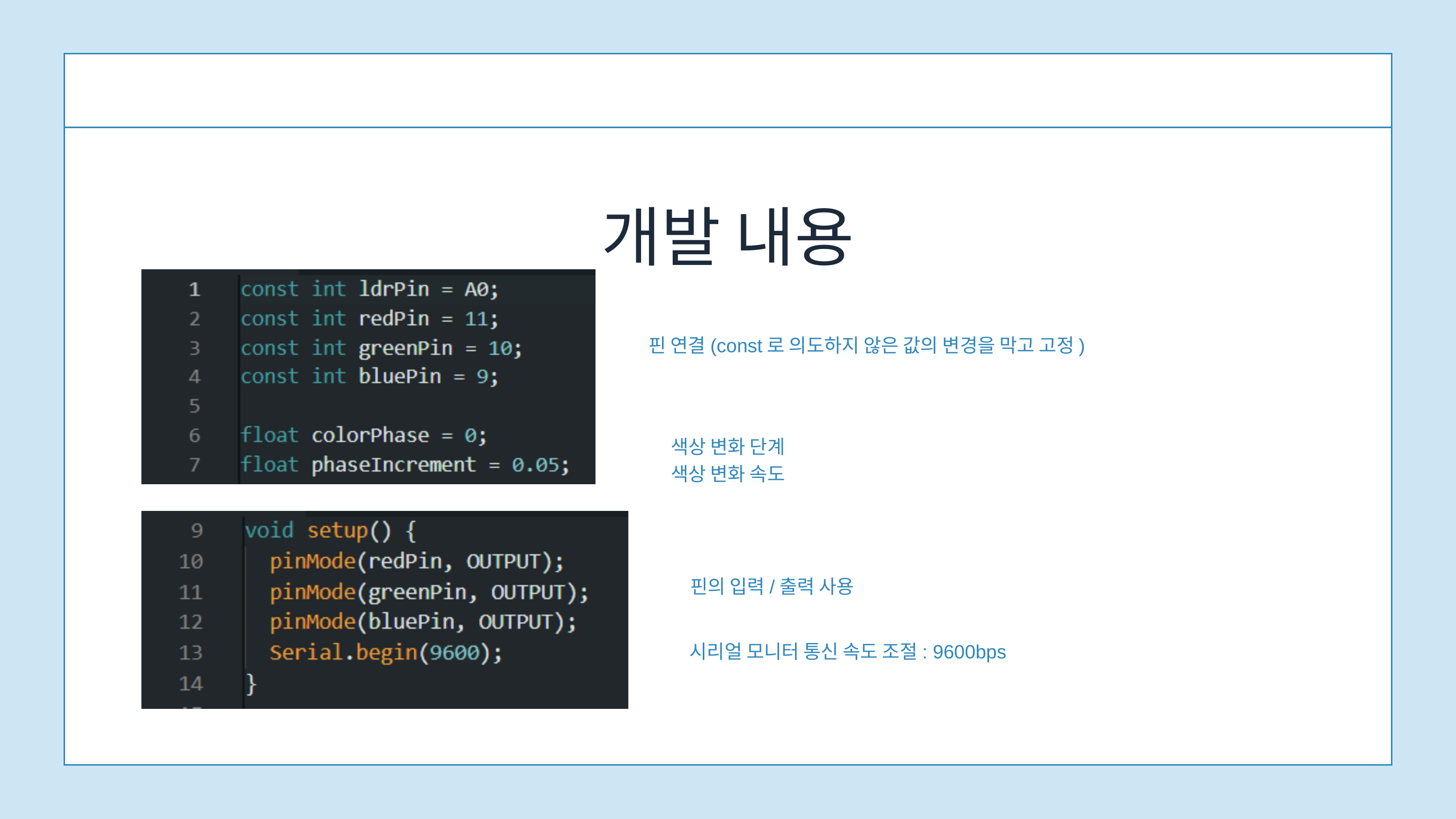

개발 내용

핀 연결(const로 의도하지 않은 값의 변경을 막고 고정)
색상 변화 단계
색상 변화 속도

핀의 입력/출력 사용
시리얼 모니터 통신 속도 조절: 9600bps